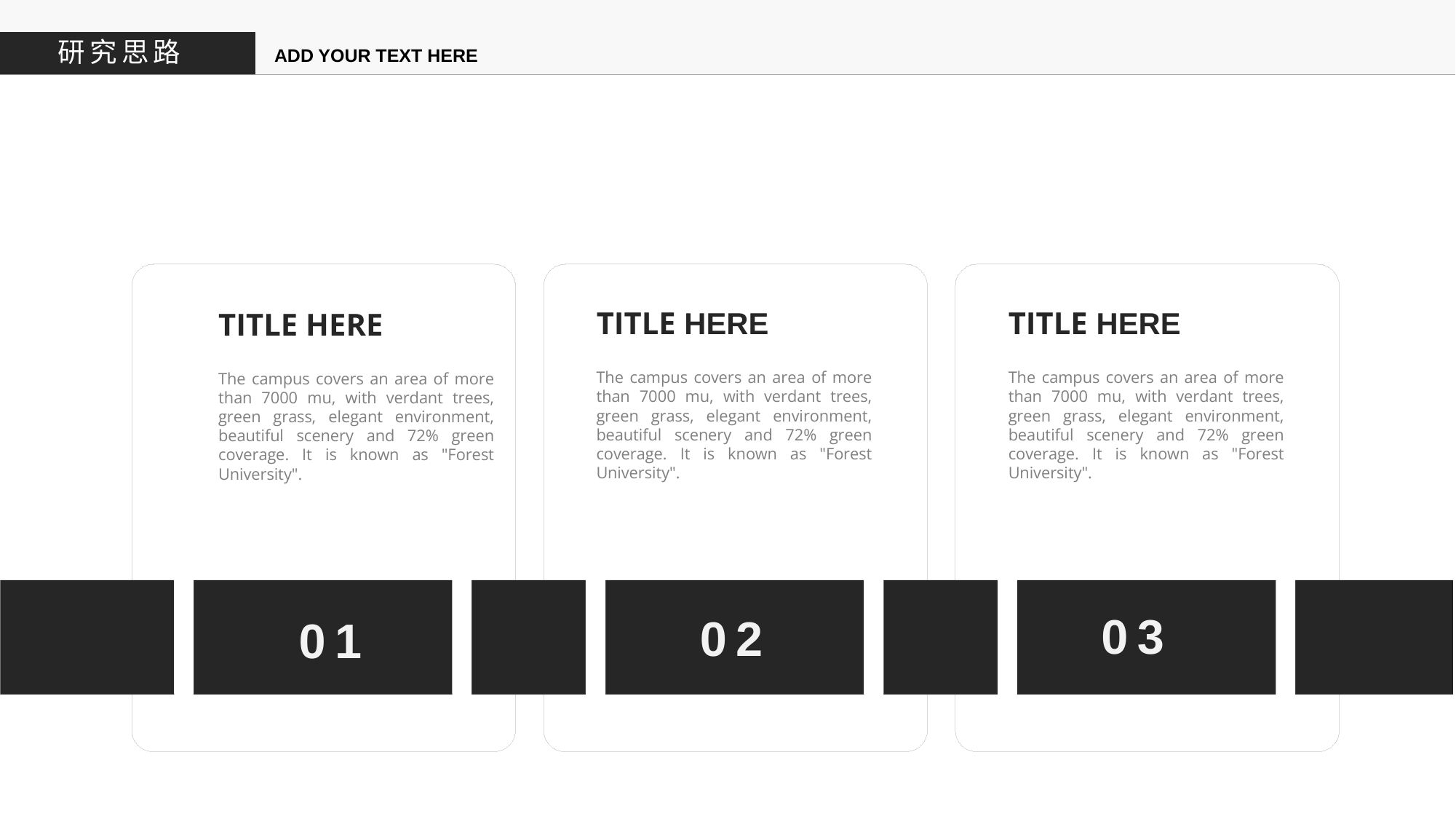

研究思路
ADD YOUR TEXT HERE

TITLE HERE
TITLE HERE
TITLE HERE
The campus covers an area of more than 7000 mu, with verdant trees, green grass, elegant environment, beautiful scenery and 72% green coverage. It is known as "Forest University".
The campus covers an area of more than 7000 mu, with verdant trees, green grass, elegant environment, beautiful scenery and 72% green coverage. It is known as "Forest University".
The campus covers an area of more than 7000 mu, with verdant trees, green grass, elegant environment, beautiful scenery and 72% green coverage. It is known as "Forest University".

03
02
01